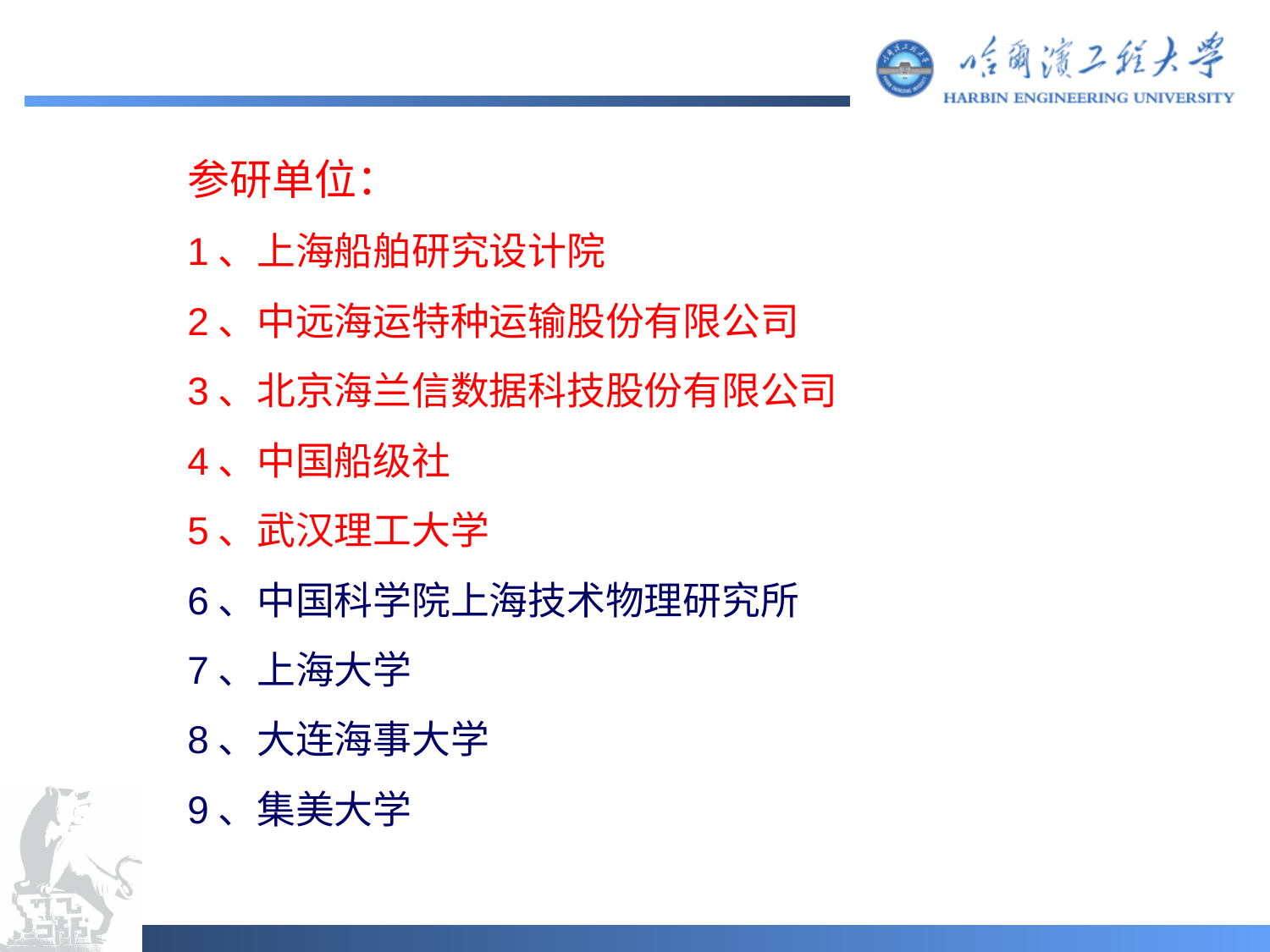

参研单位：
1、上海船舶研究设计院
2、中远海运特种运输股份有限公司
3、北京海兰信数据科技股份有限公司
4、中国船级社
5、武汉理工大学
6、中国科学院上海技术物理研究所
7、上海大学
8、大连海事大学
9、集美大学